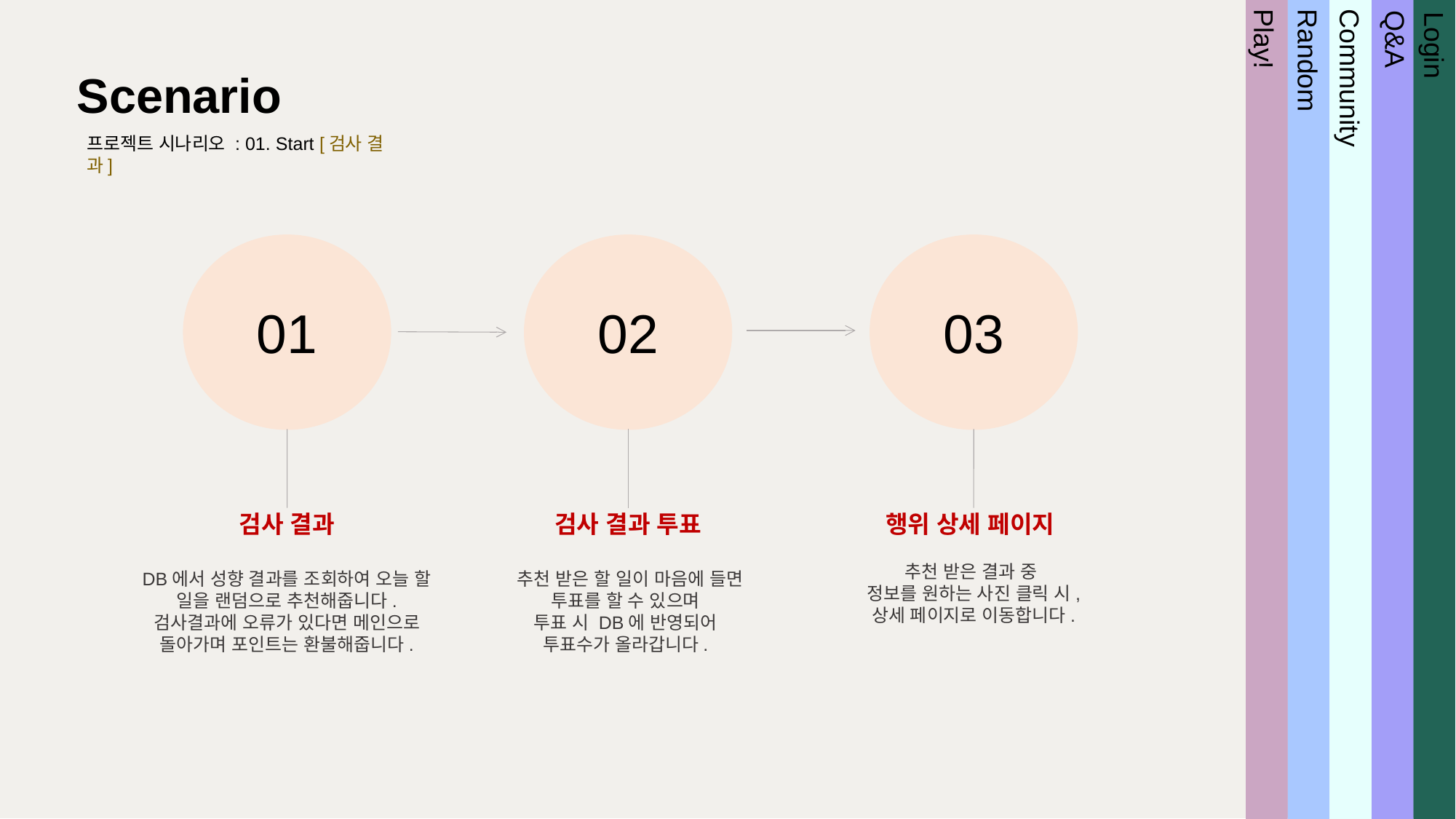

Scenario
프로젝트 시나리오 : 01. Start [검사 결과]

Community
Random
Play!
Login
Q&A
Play!
Random
Community

01
02
03
Q&A
Login
검사 결과

DB에서 성향 결과를 조회하여 오늘 할 일을 랜덤으로 추천해줍니다. 검사결과에 오류가 있다면 메인으로 돌아가며 포인트는 환불해줍니다.

검사 결과 투표

 추천 받은 할 일이 마음에 들면
투표를 할 수 있으며
투표 시 DB에 반영되어
투표수가 올라갑니다.

행위 상세 페이지

추천 받은 결과 중
정보를 원하는 사진 클릭 시,
상세 페이지로 이동합니다.